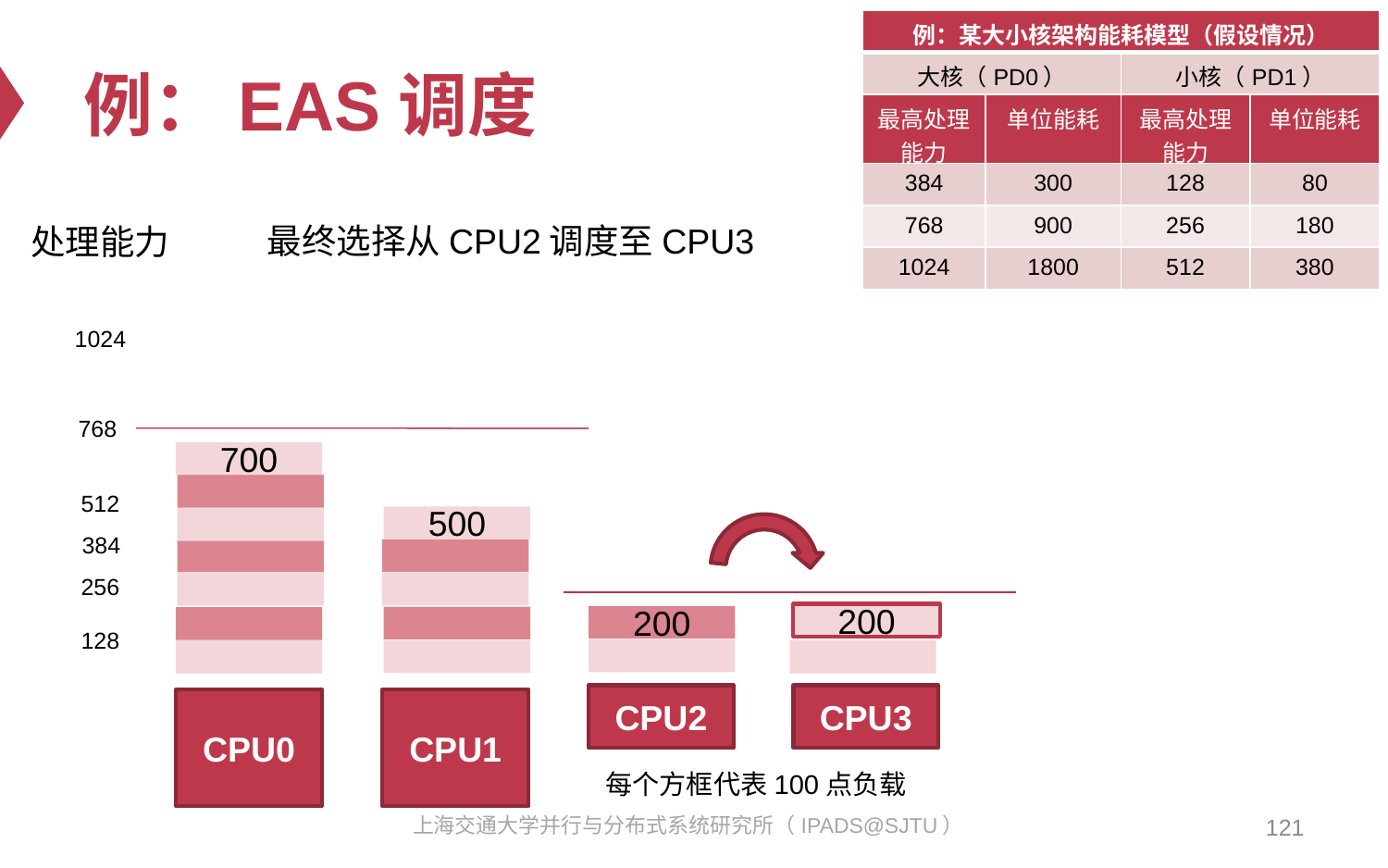

| 例：某大小核架构能耗模型（假设情况） |  |  |  |
| --- | --- | --- | --- |
| 大核（PD0） |  | 小核（PD1） |  |
| 最高处理能力 | 单位能耗 | 最高处理能力 | 单位能耗 |
| 384 | 300 | 128 | 80 |
| 768 | 900 | 256 | 180 |
| 1024 | 1800 | 512 | 380 |
# 例：EAS调度
最终选择从CPU2调度至CPU3
处理能力
1024
768
700

512
500

384

256

200
200

128

CPU2
CPU3
CPU0
CPU1
每个方框代表100点负载
121
上海交通大学并行与分布式系统研究所（IPADS@SJTU）